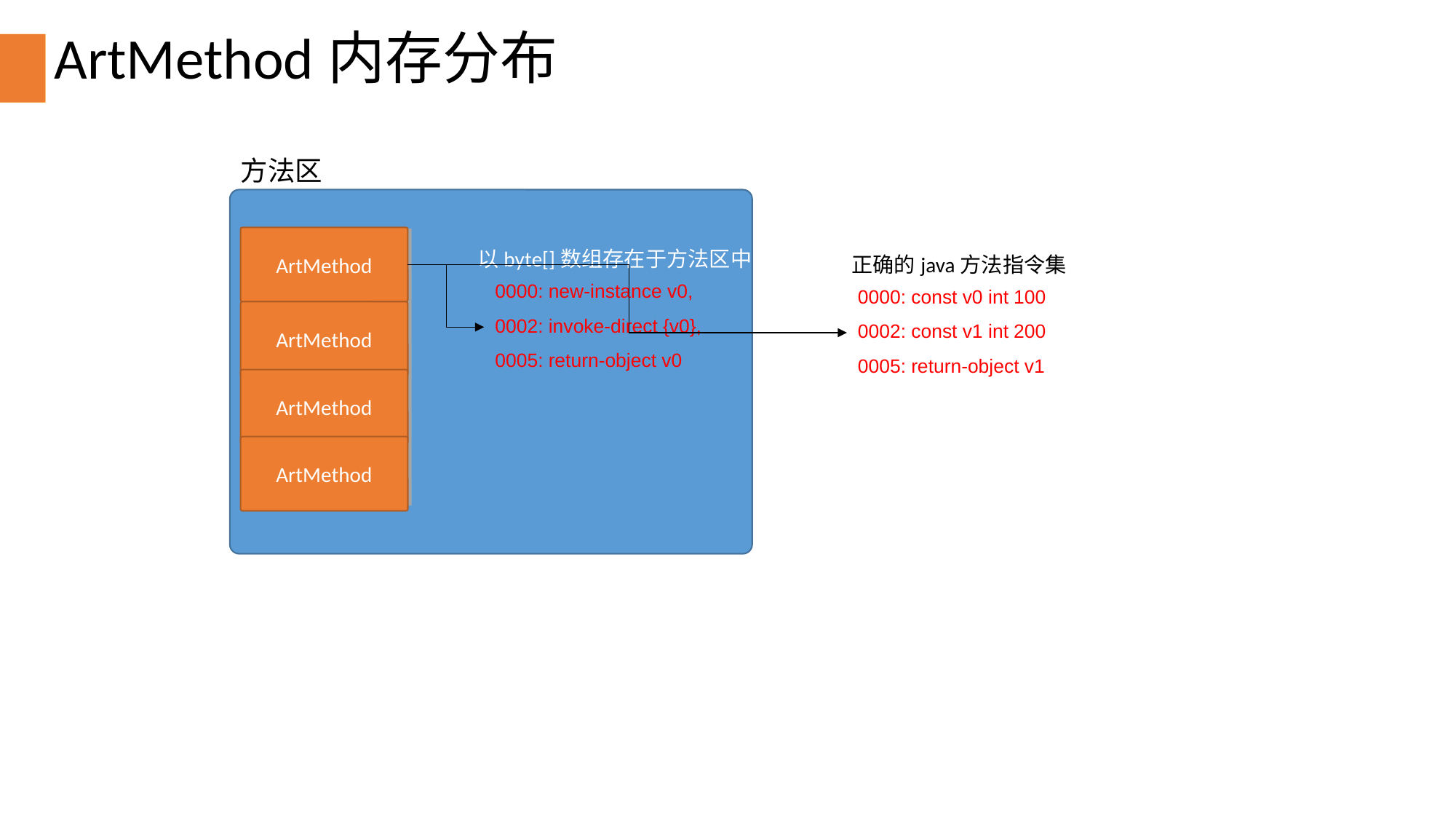

# ArtMethod内存分布
方法区

ArtMethod

以byte[]数组存在于方法区中
 0000: new-instance v0,
 0002: invoke-direct {v0},
 0005: return-object v0
正确的java方法指令集
 0000: const v0 int 100
 0002: const v1 int 200
 0005: return-object v1
ArtMethod
ArtMethod
ArtMethod